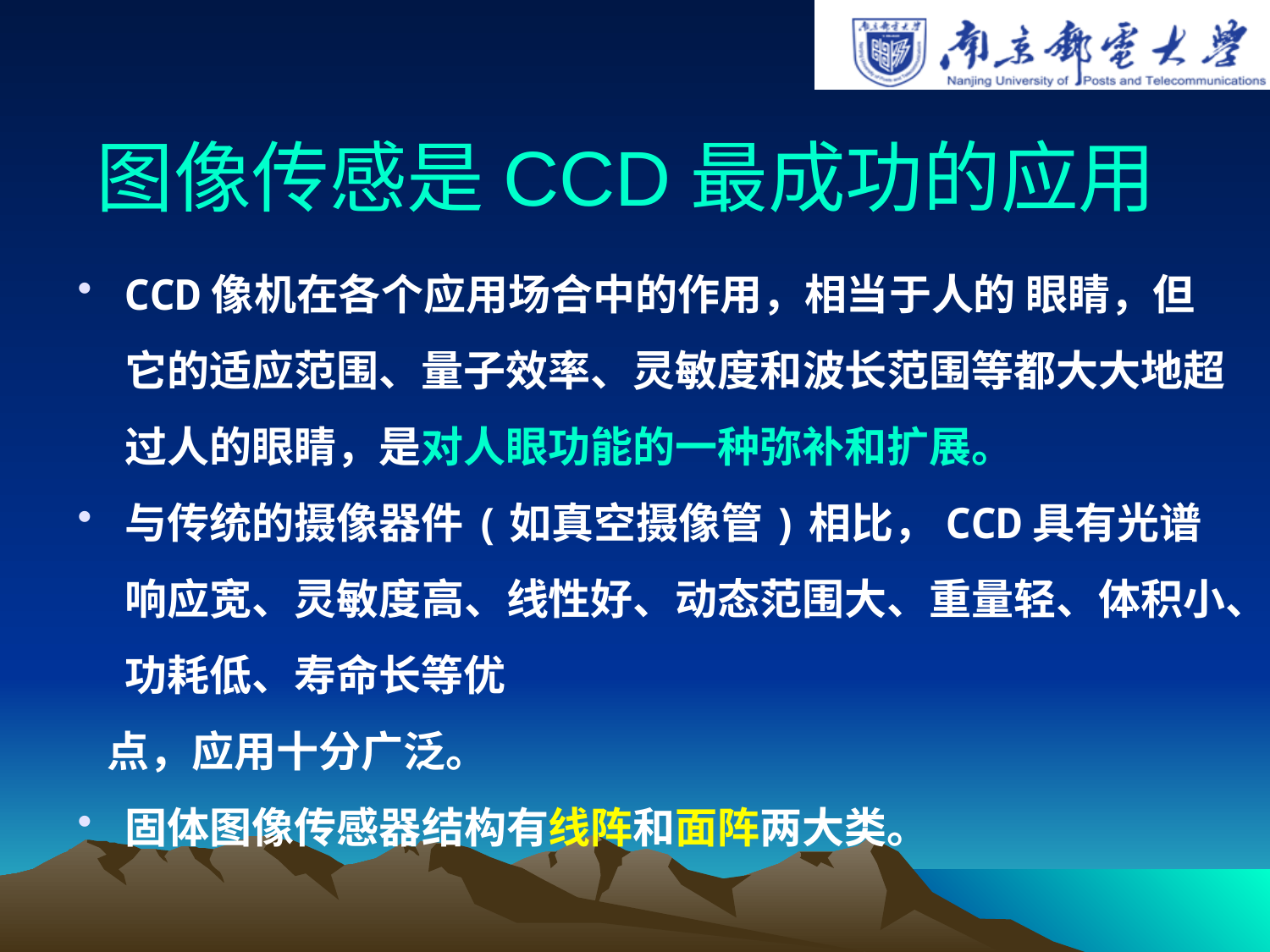

# 图像传感是CCD最成功的应用
CCD像机在各个应用场合中的作用，相当于人的 眼睛，但它的适应范围、量子效率、灵敏度和波长范围等都大大地超过人的眼睛，是对人眼功能的一种弥补和扩展。
与传统的摄像器件(如真空摄像管)相比，CCD具有光谱响应宽、灵敏度高、线性好、动态范围大、重量轻、体积小、功耗低、寿命长等优
  点，应用十分广泛。
固体图像传感器结构有线阵和面阵两大类。